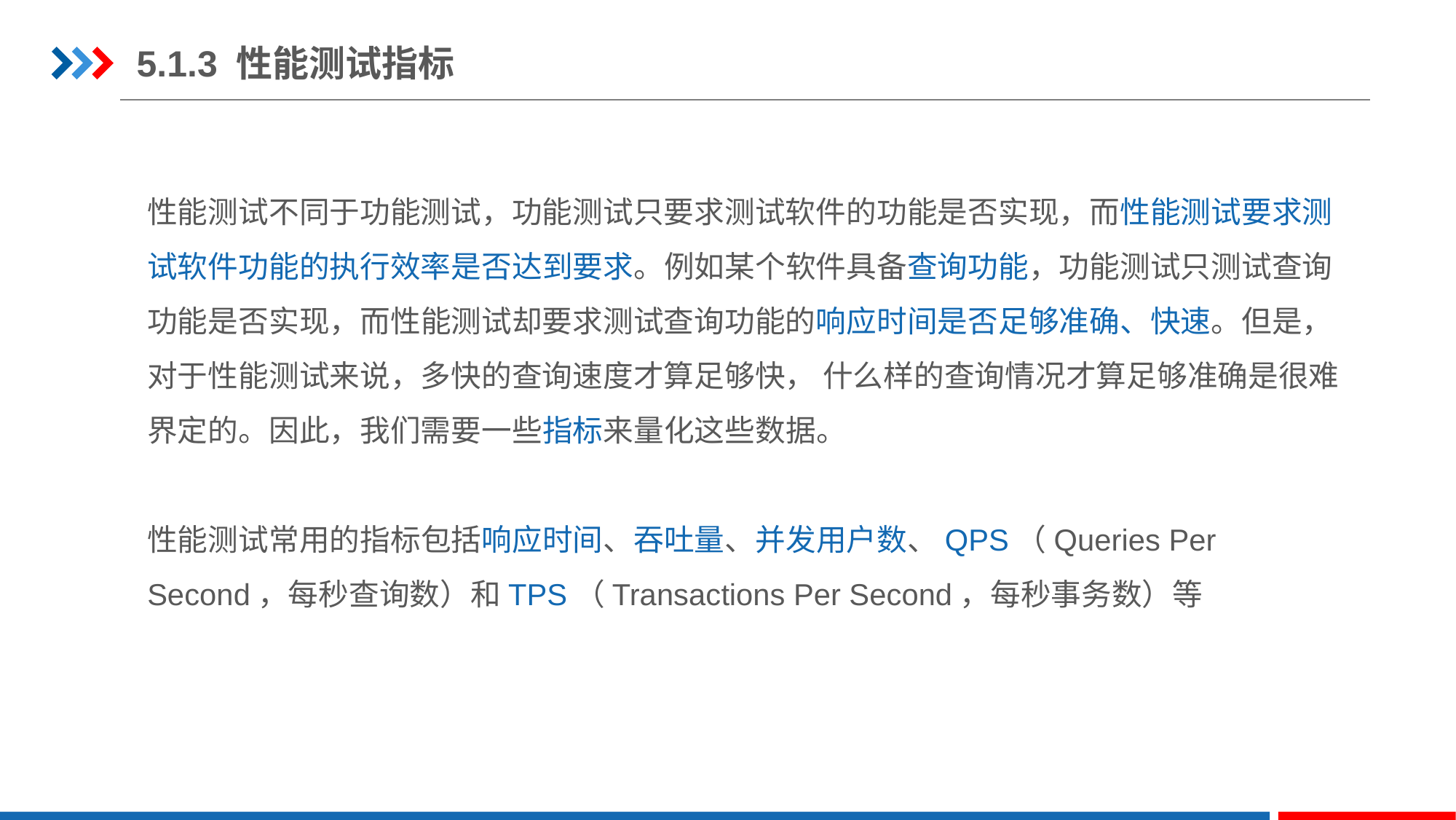

5.1.3 性能测试指标
性能测试不同于功能测试，功能测试只要求测试软件的功能是否实现，而性能测试要求测试软件功能的执行效率是否达到要求。例如某个软件具备查询功能，功能测试只测试查询功能是否实现，而性能测试却要求测试查询功能的响应时间是否足够准确、快速。但是，对于性能测试来说，多快的查询速度才算足够快， 什么样的查询情况才算足够准确是很难界定的。因此，我们需要一些指标来量化这些数据。

性能测试常用的指标包括响应时间、吞吐量、并发用户数、QPS（Queries Per Second，每秒查询数）和TPS（Transactions Per Second，每秒事务数）等